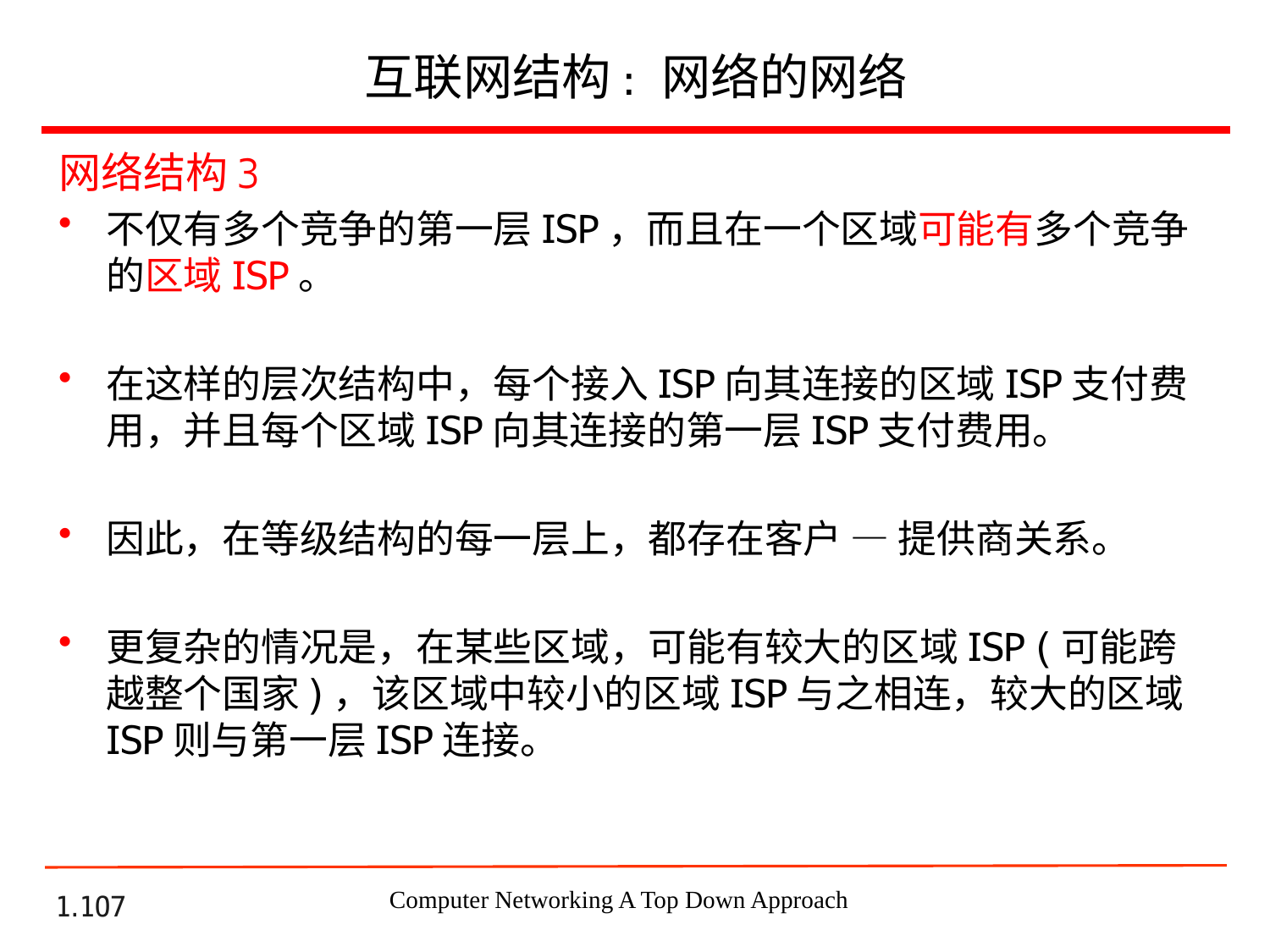

# 互联网结构: 网络的网络
网络结构3
不仅有多个竞争的第一层ISP，而且在一个区域可能有多个竞争的区域ISP。

在这样的层次结构中，每个接入ISP向其连接的区域ISP支付费用，并且每个区域ISP向其连接的第一层ISP支付费用。

因此，在等级结构的每一层上，都存在客户 — 提供商关系。

更复杂的情况是，在某些区域，可能有较大的区域ISP (可能跨越整个国家)，该区域中较小的区域ISP与之相连，较大的区域ISP则与第一层ISP连接。